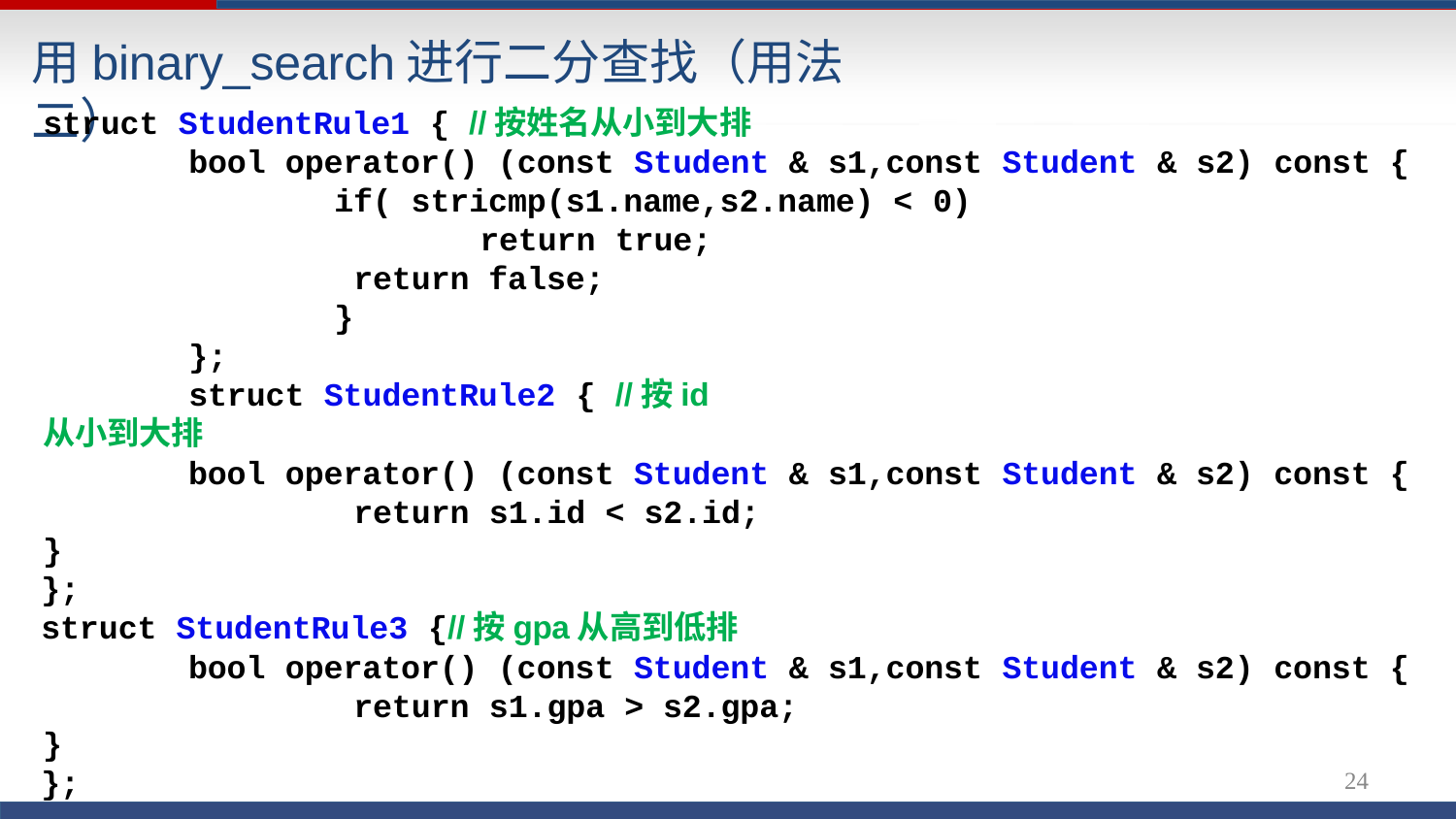

# 用binary_search进行二分查找（用法二）
struct StudentRule1 { //按姓名从小到大排
bool operator() (const Student & s1,const Student & s2) const {
if( stricmp(s1.name,s2.name) < 0)
return true;  return false;
}
};
struct StudentRule2 { //按id从小到大排
bool operator() (const Student & s1,const Student & s2) const {  return s1.id < s2.id;
}
};
struct StudentRule3 {//按gpa从高到低排
bool operator() (const Student & s1,const Student & s2) const {  return s1.gpa > s2.gpa;
}
};
24